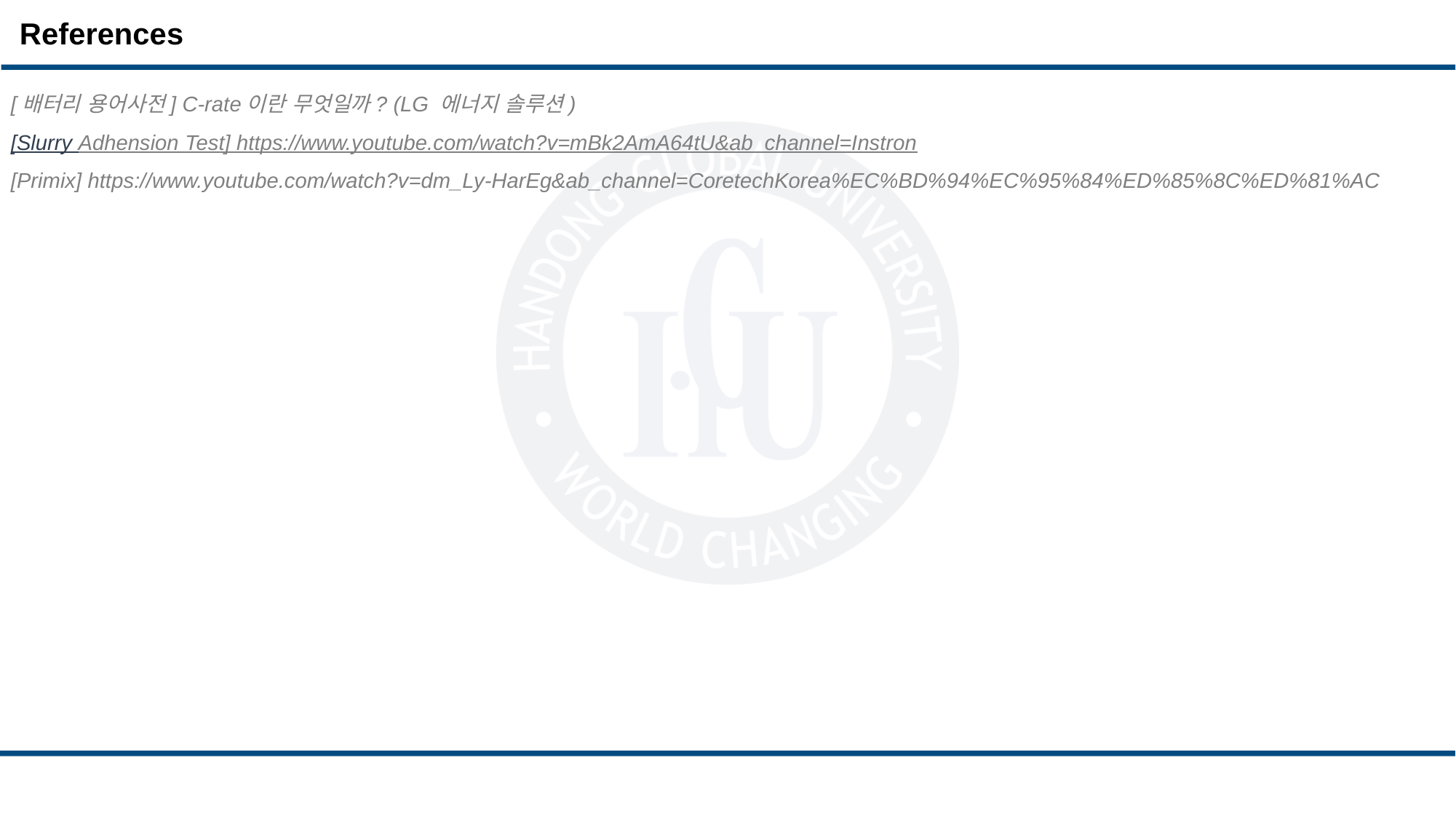

References
[배터리 용어사전] C-rate이란 무엇일까? (LG 에너지 솔루션)
[Slurry Adhension Test] https://www.youtube.com/watch?v=mBk2AmA64tU&ab_channel=Instron
[Primix] https://www.youtube.com/watch?v=dm_Ly-HarEg&ab_channel=CoretechKorea%EC%BD%94%EC%95%84%ED%85%8C%ED%81%AC